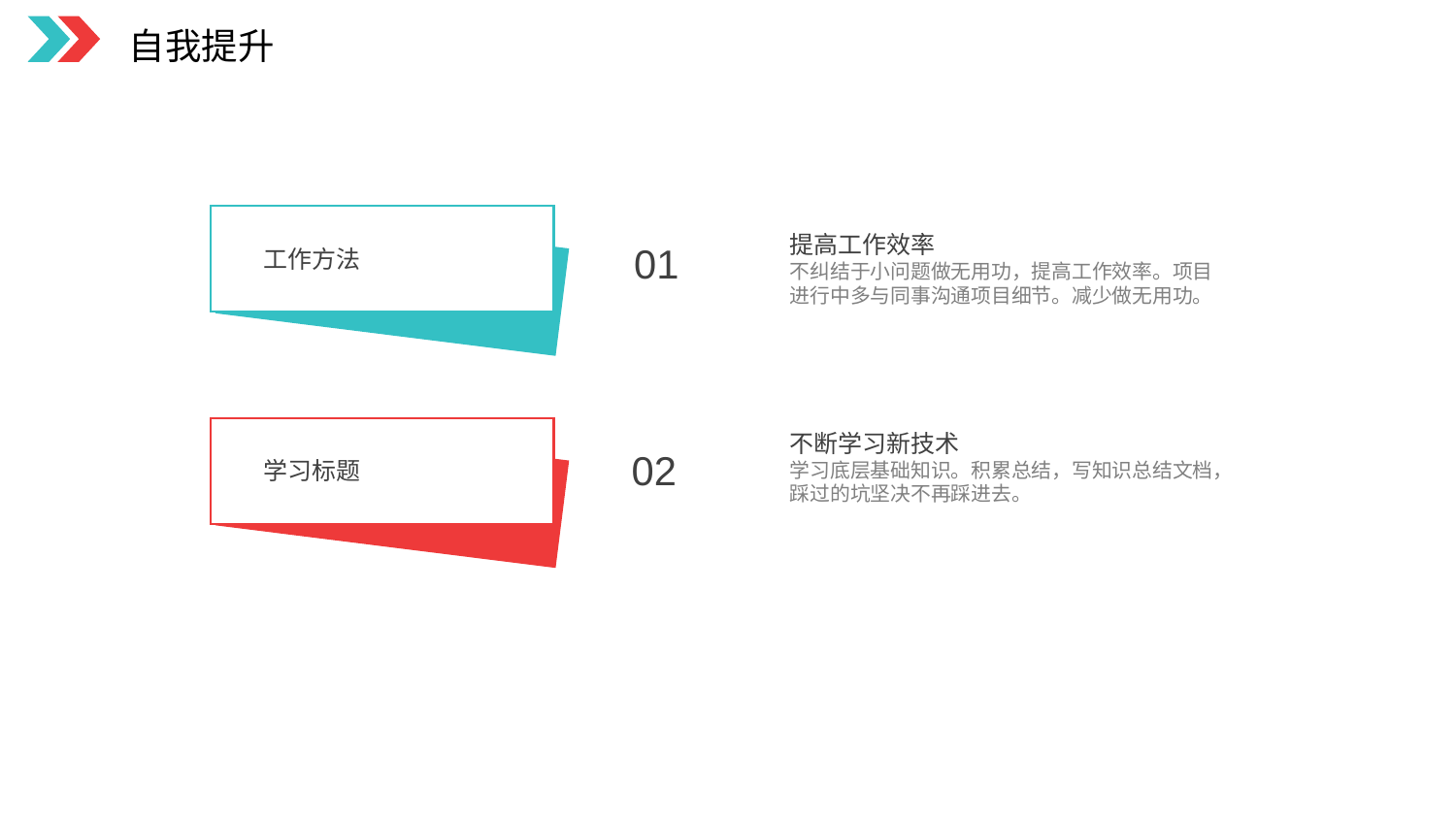

自我提升

工作方法
提高工作效率
不纠结于小问题做无用功，提高工作效率。项目进行中多与同事沟通项目细节。减少做无用功。

01

学习标题
不断学习新技术
学习底层基础知识。积累总结，写知识总结文档，踩过的坑坚决不再踩进去。

02